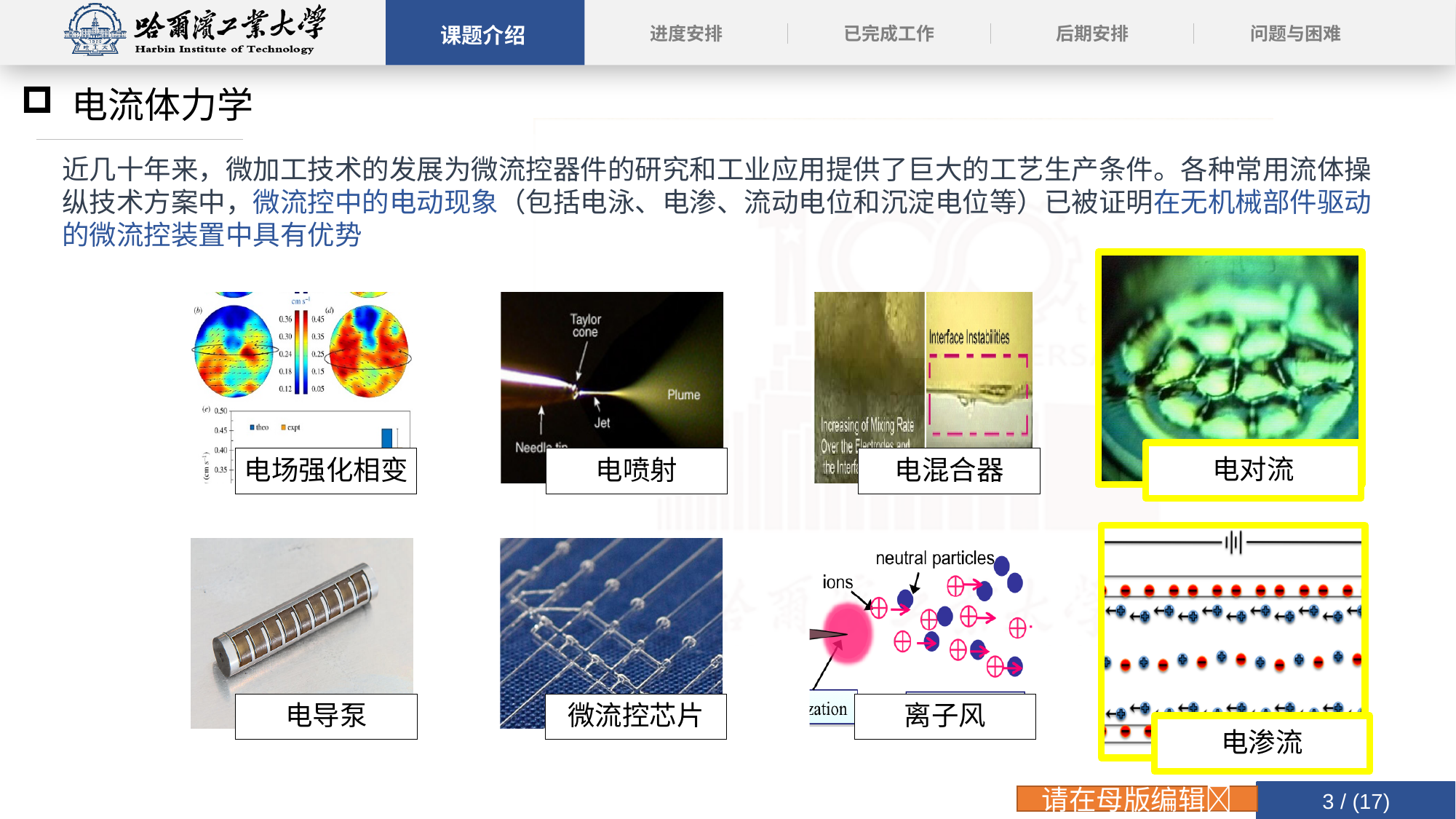

电流体力学
近几十年来，微加工技术的发展为微流控器件的研究和工业应用提供了巨大的工艺生产条件。各种常用流体操纵技术方案中，微流控中的电动现象（包括电泳、电渗、流动电位和沉淀电位等）已被证明在无机械部件驱动的微流控装置中具有优势

电对流

电场强化相变

电喷射

电混合器

电对流

电渗流

电导泵

微流控芯片

离子风

电渗流